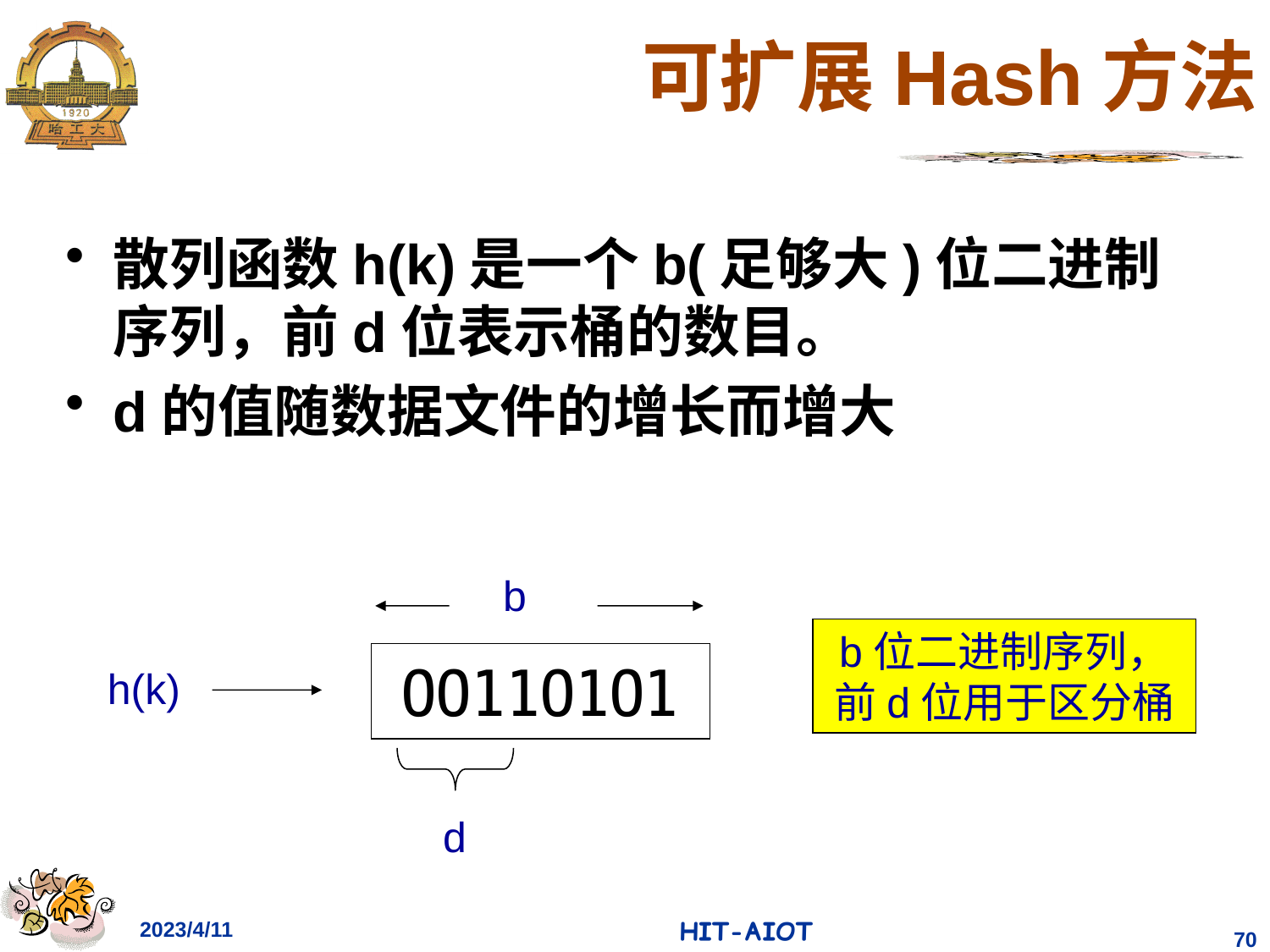

# 可扩展Hash方法
散列函数h(k)是一个b(足够大)位二进制序列，前d位表示桶的数目。
d的值随数据文件的增长而增大

b

b位二进制序列，前d位用于区分桶
00110101
h(k)

d
2023/4/11
HIT-AIOT
70